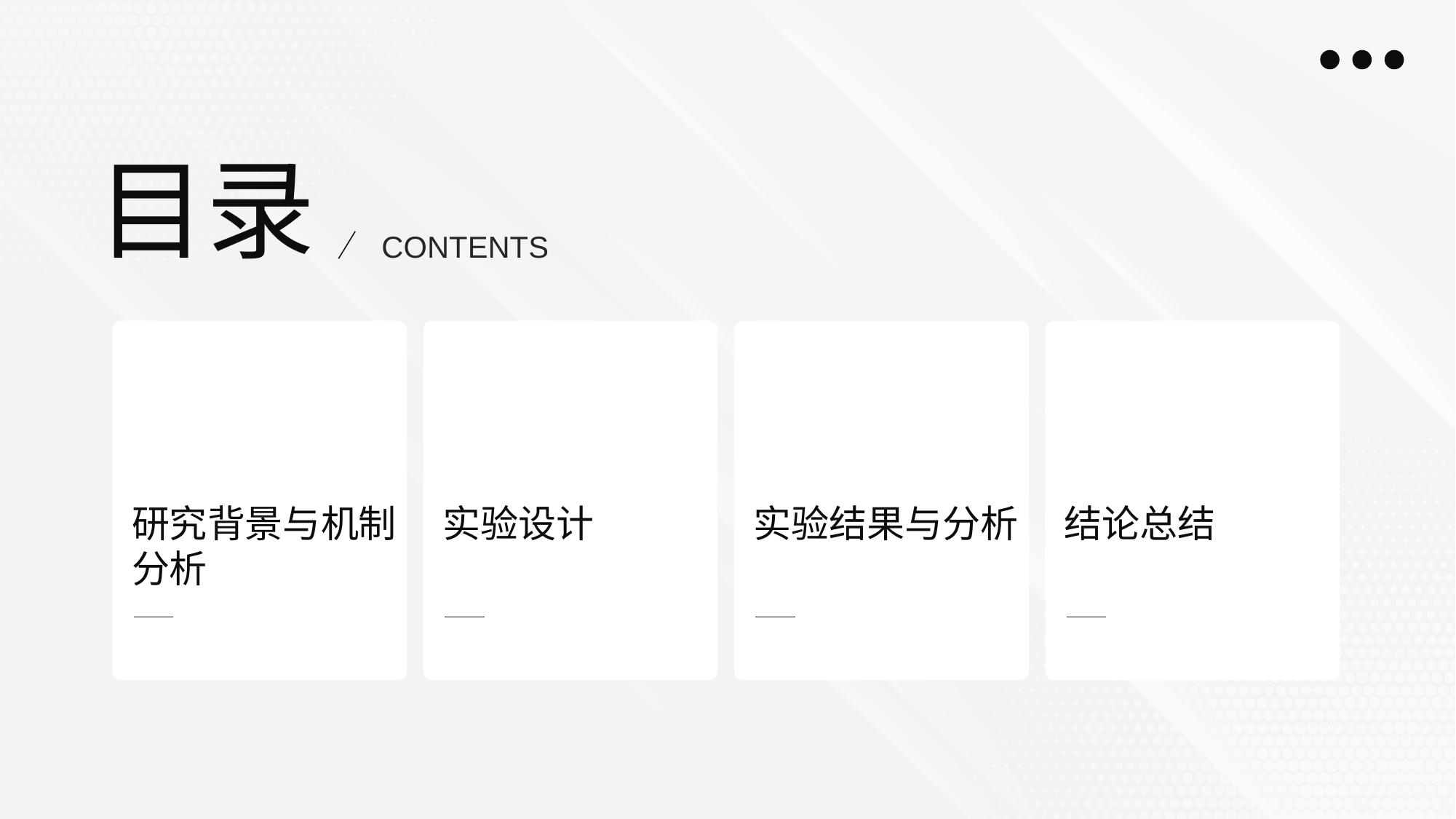

目录
CONTENTS

01
02
03
04
研究背景与机制分析
实验设计
实验结果与分析
结论总结